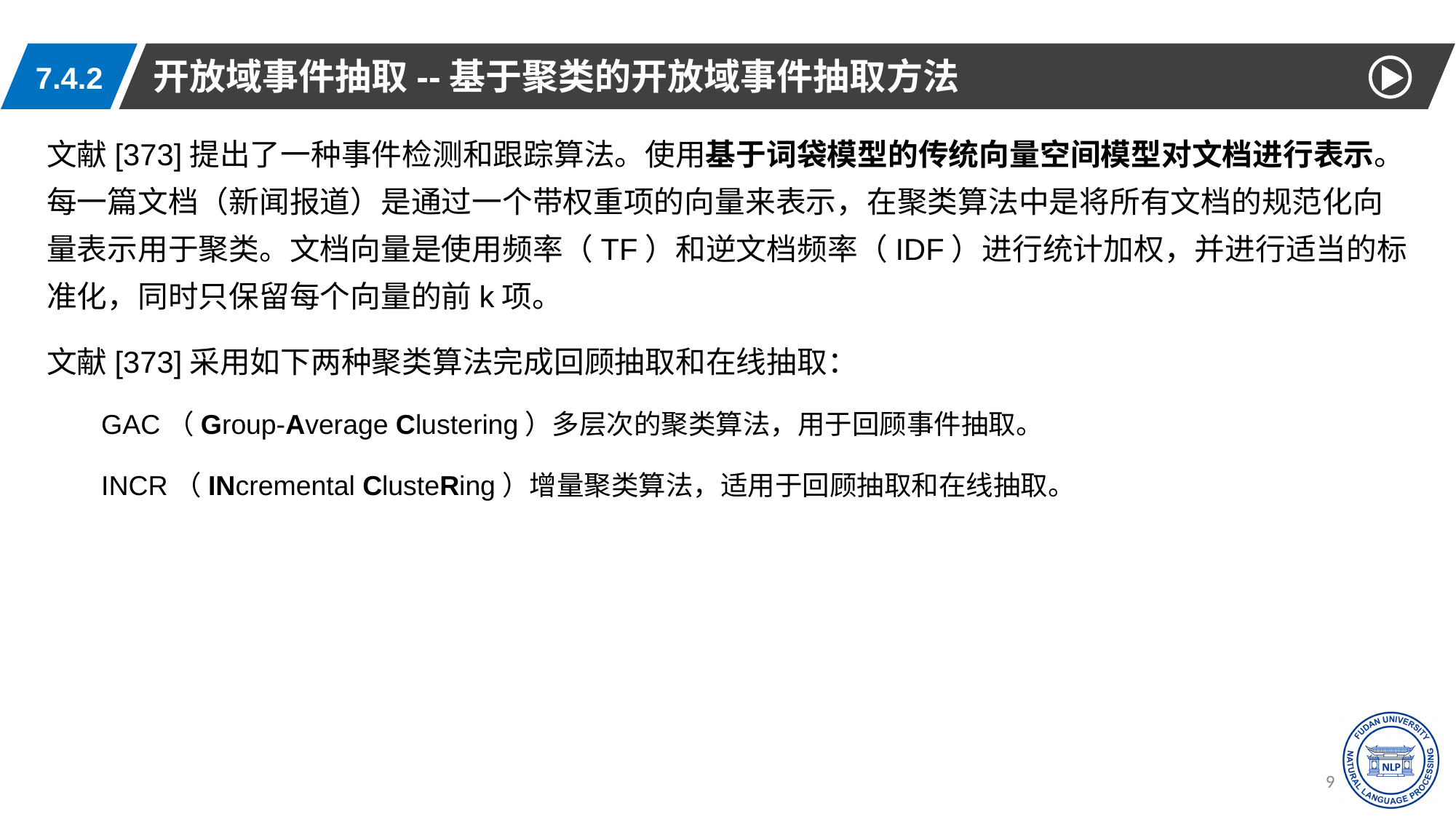

开放域事件抽取--基于聚类的开放域事件抽取方法
7.4.2

文献[373]提出了一种事件检测和跟踪算法。使用基于词袋模型的传统向量空间模型对文档进行表示。每一篇文档（新闻报道）是通过一个带权重项的向量来表示，在聚类算法中是将所有文档的规范化向量表示用于聚类。文档向量是使用频率（TF）和逆文档频率（IDF）进行统计加权，并进行适当的标准化，同时只保留每个向量的前k项。
文献[373]采用如下两种聚类算法完成回顾抽取和在线抽取：
GAC（Group-Average Clustering）多层次的聚类算法，用于回顾事件抽取。
INCR（INcremental ClusteRing）增量聚类算法，适用于回顾抽取和在线抽取。
90